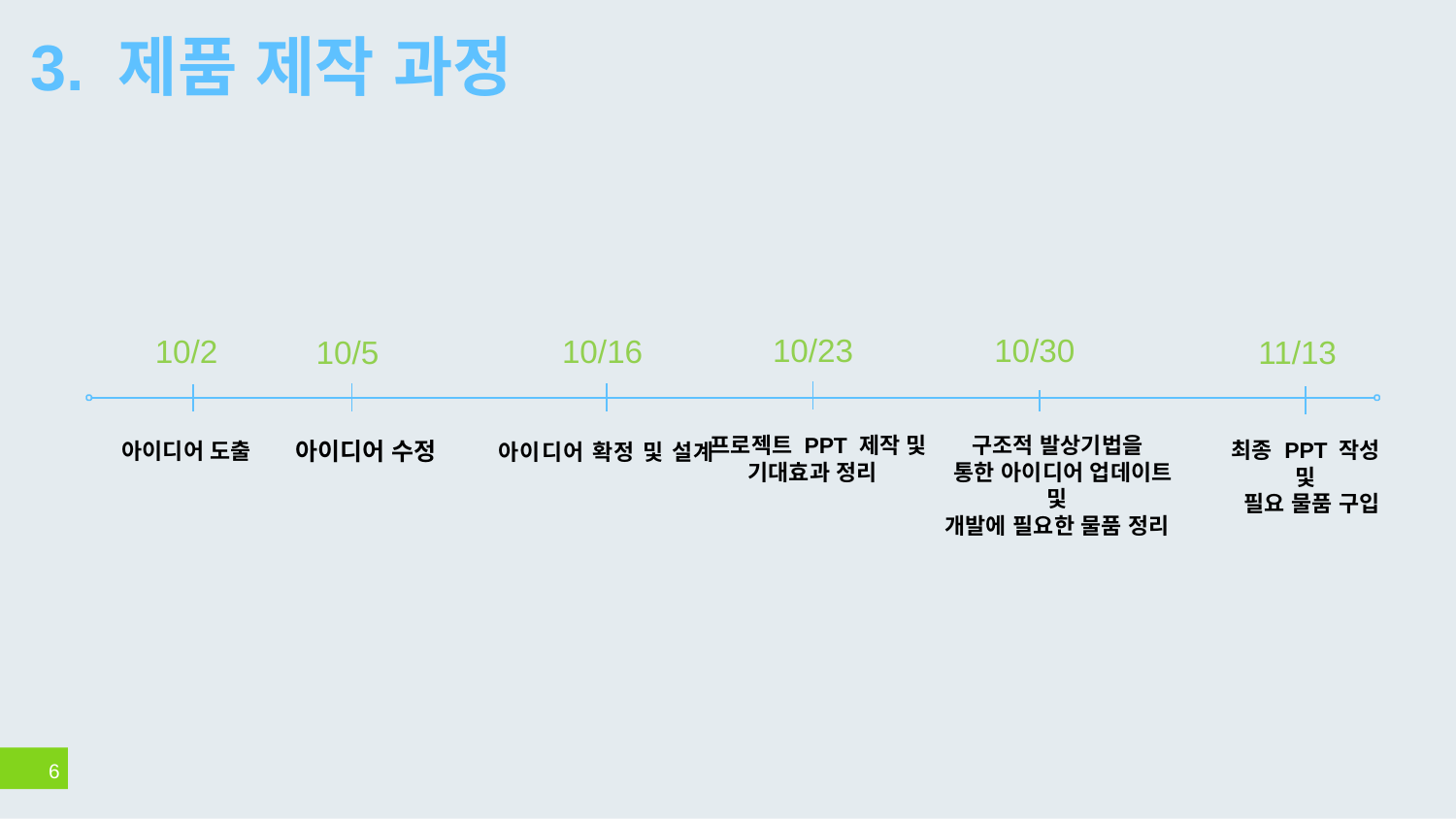

3. 제품 제작 과정
10/23
10/30
10/2
10/16
10/5
11/13

 프로젝트 PPT 제작 및
기대효과 정리
구조적 발상기법을
 통한 아이디어 업데이트 및
개발에 필요한 물품 정리
최종 PPT 작성 및
 필요 물품 구입
아이디어 수정
아이디어 도출
아이디어 확정 및 설계

6